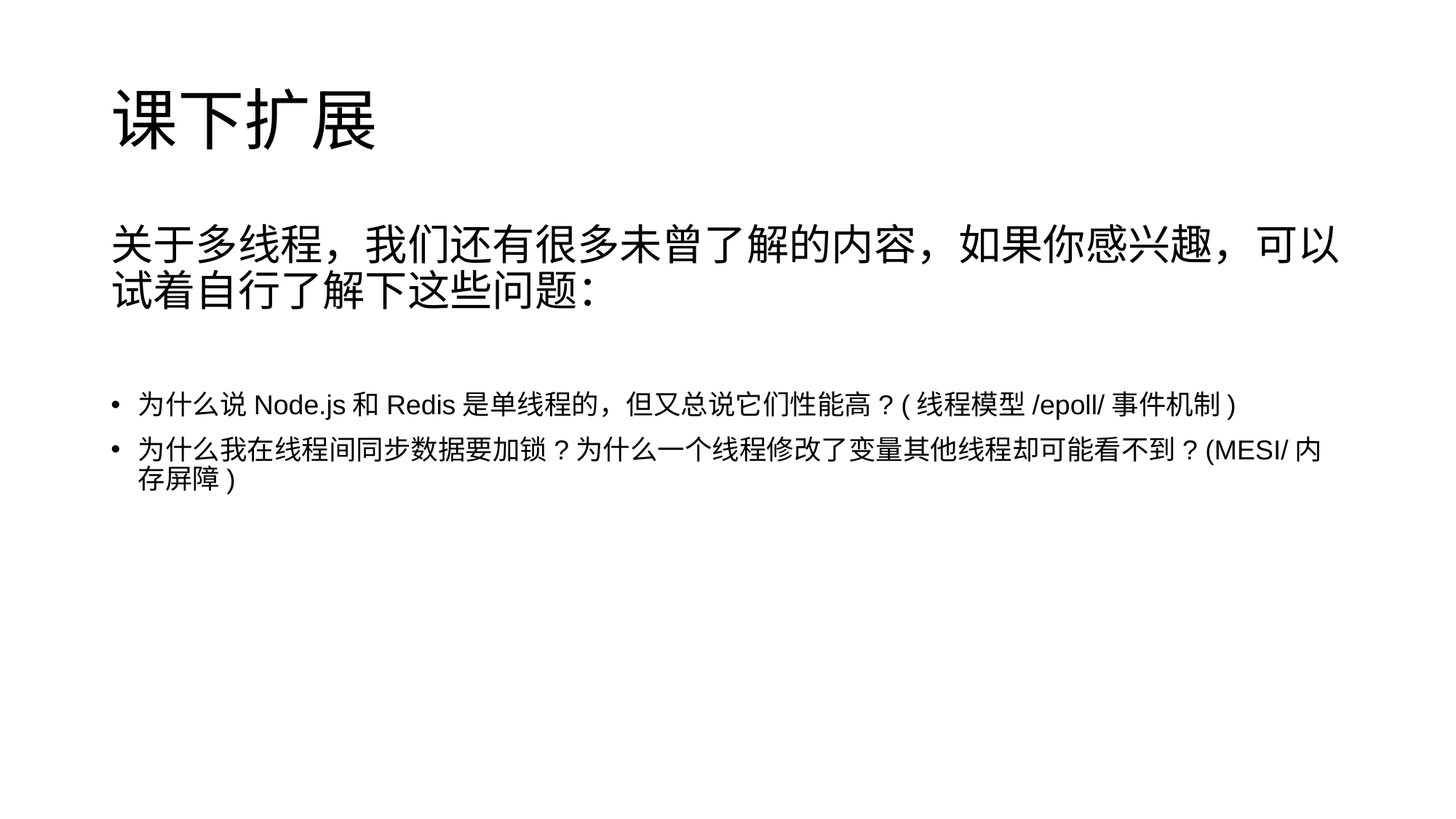

# 课下扩展
关于多线程，我们还有很多未曾了解的内容，如果你感兴趣，可以试着自行了解下这些问题：

为什么说Node.js和Redis是单线程的，但又总说它们性能高? (线程模型/epoll/事件机制)
为什么我在线程间同步数据要加锁?为什么一个线程修改了变量其他线程却可能看不到? (MESI/内存屏障)